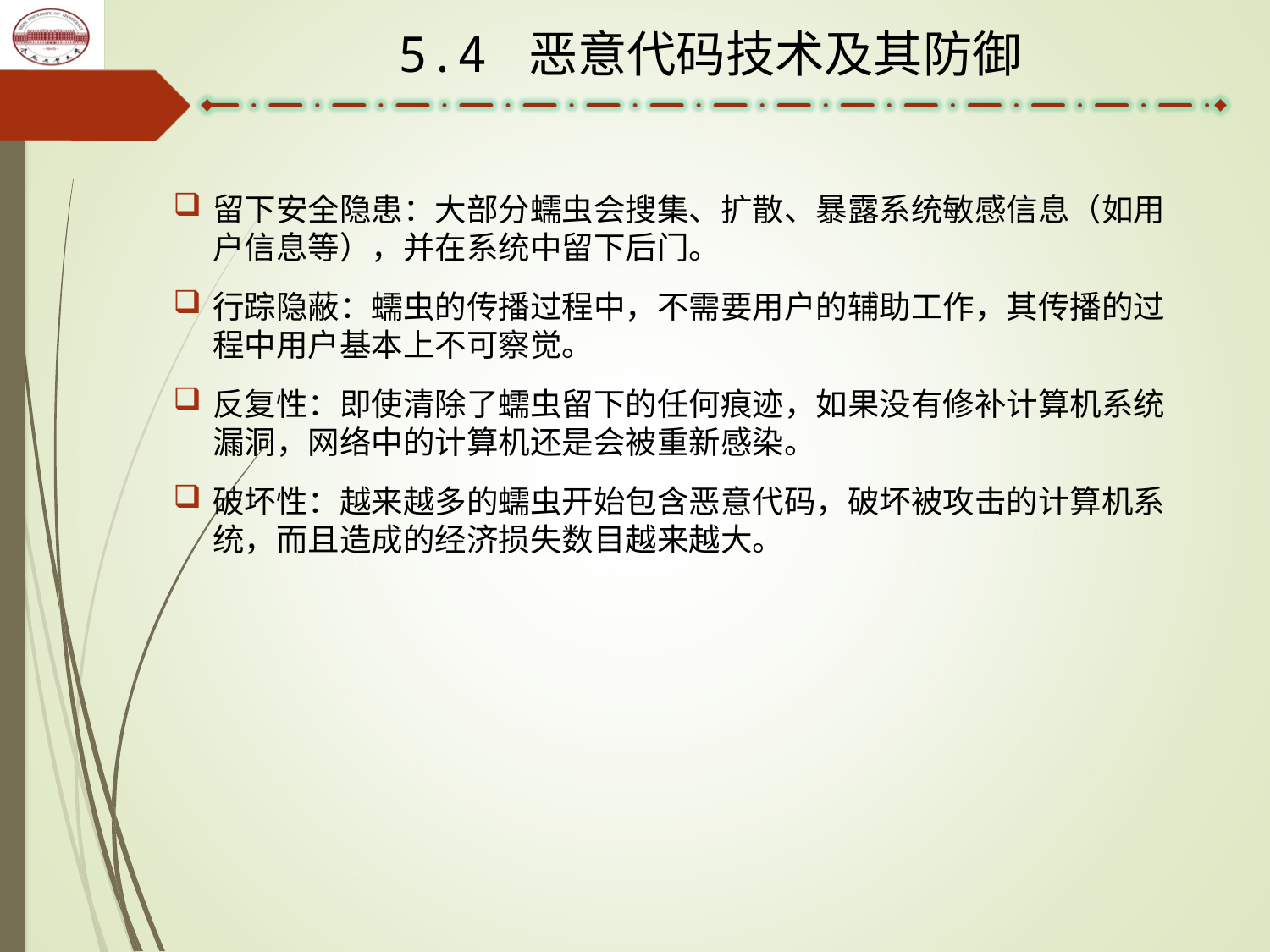

5.4 恶意代码技术及其防御
留下安全隐患：大部分蠕虫会搜集、扩散、暴露系统敏感信息（如用户信息等），并在系统中留下后门。
行踪隐蔽：蠕虫的传播过程中，不需要用户的辅助工作，其传播的过程中用户基本上不可察觉。
反复性：即使清除了蠕虫留下的任何痕迹，如果没有修补计算机系统漏洞，网络中的计算机还是会被重新感染。
破坏性：越来越多的蠕虫开始包含恶意代码，破坏被攻击的计算机系统，而且造成的经济损失数目越来越大。